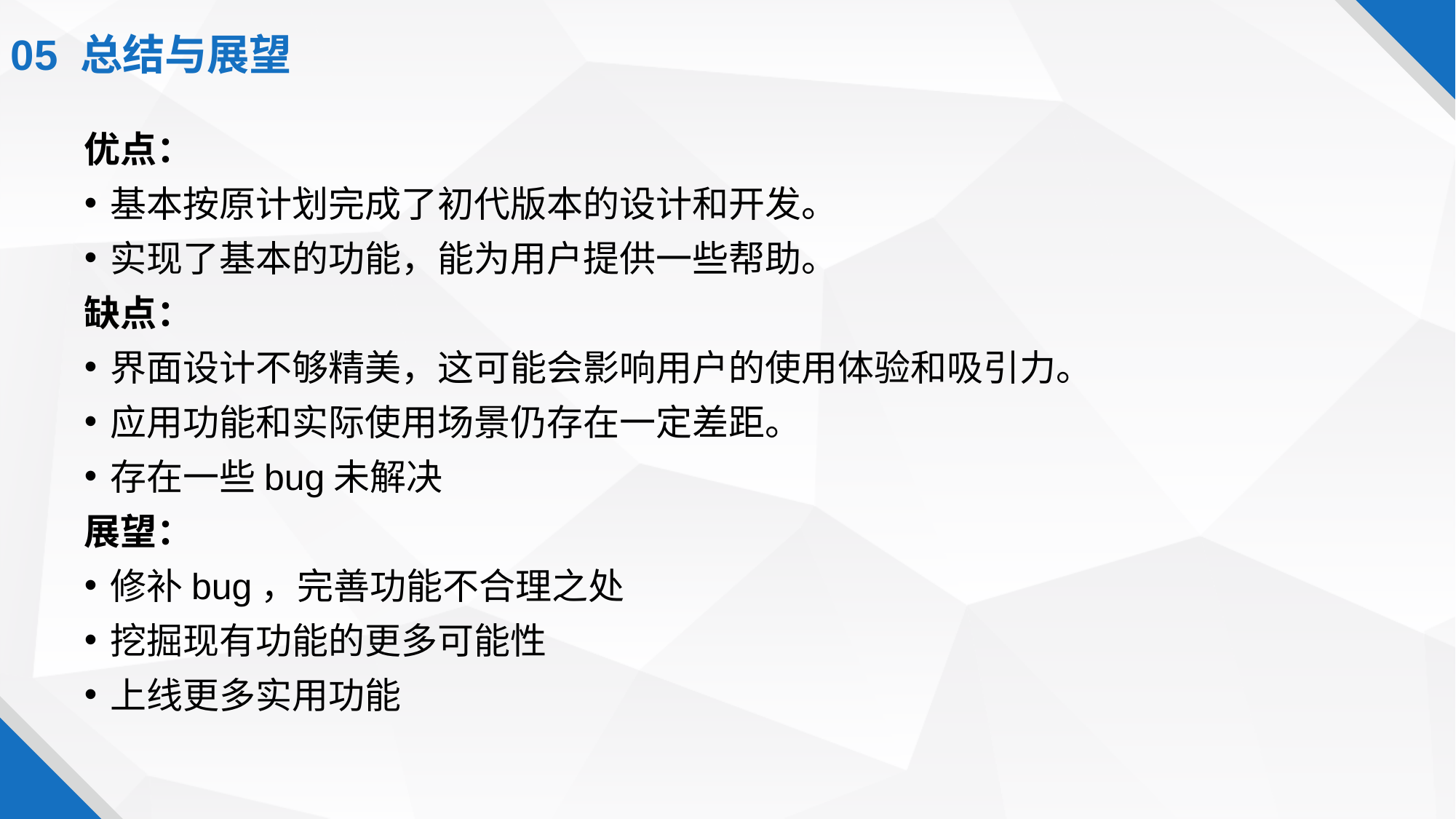

05 总结与展望

优点：
基本按原计划完成了初代版本的设计和开发。
实现了基本的功能，能为用户提供一些帮助。
缺点：
界面设计不够精美，这可能会影响用户的使用体验和吸引力。
应用功能和实际使用场景仍存在一定差距。
存在一些bug未解决
展望：
修补bug，完善功能不合理之处
挖掘现有功能的更多可能性
上线更多实用功能